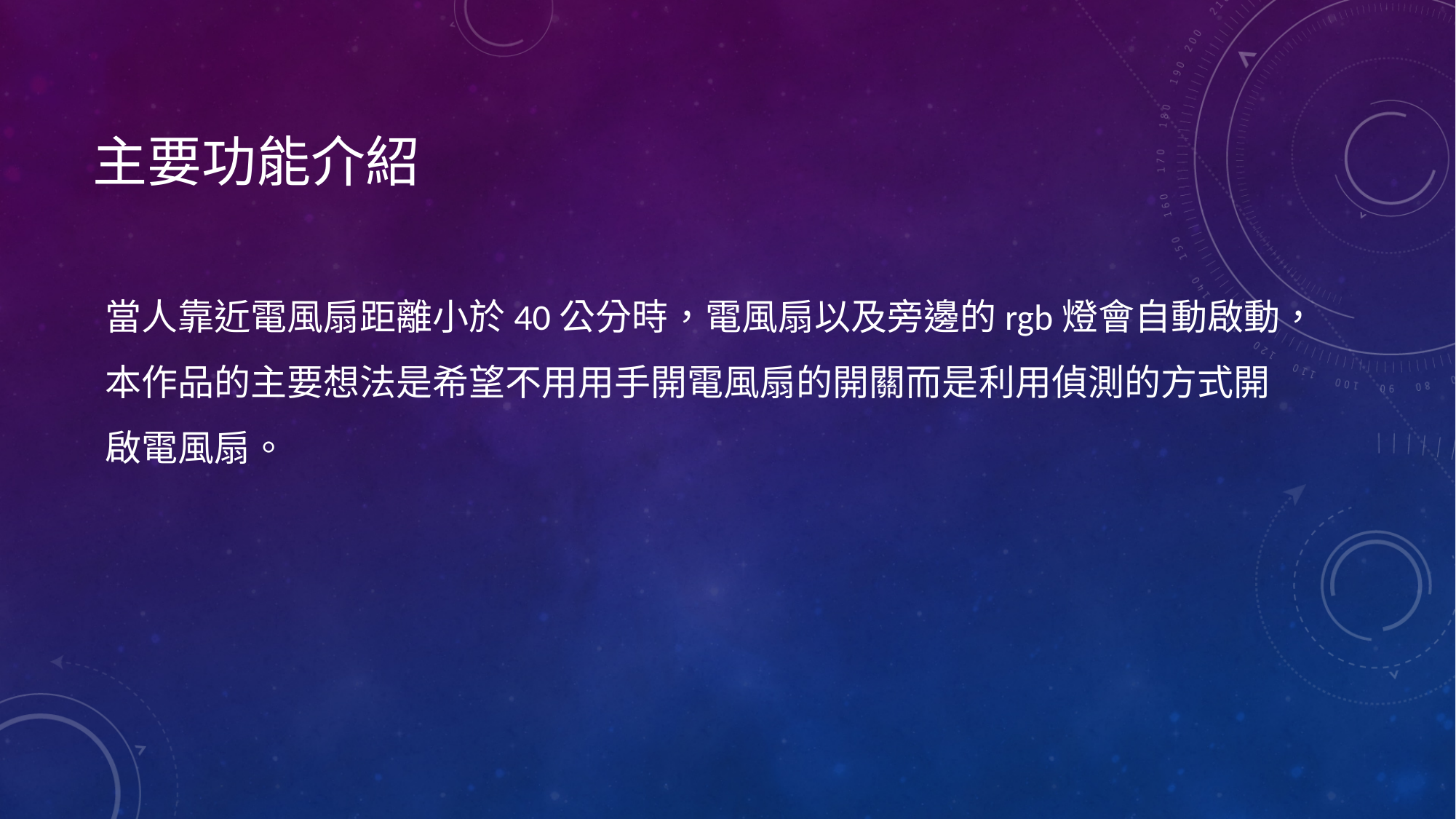

# 主要功能介紹
當人靠近電風扇距離小於40公分時，電風扇以及旁邊的rgb燈會自動啟動，本作品的主要想法是希望不用用手開電風扇的開關而是利用偵測的方式開啟電風扇。